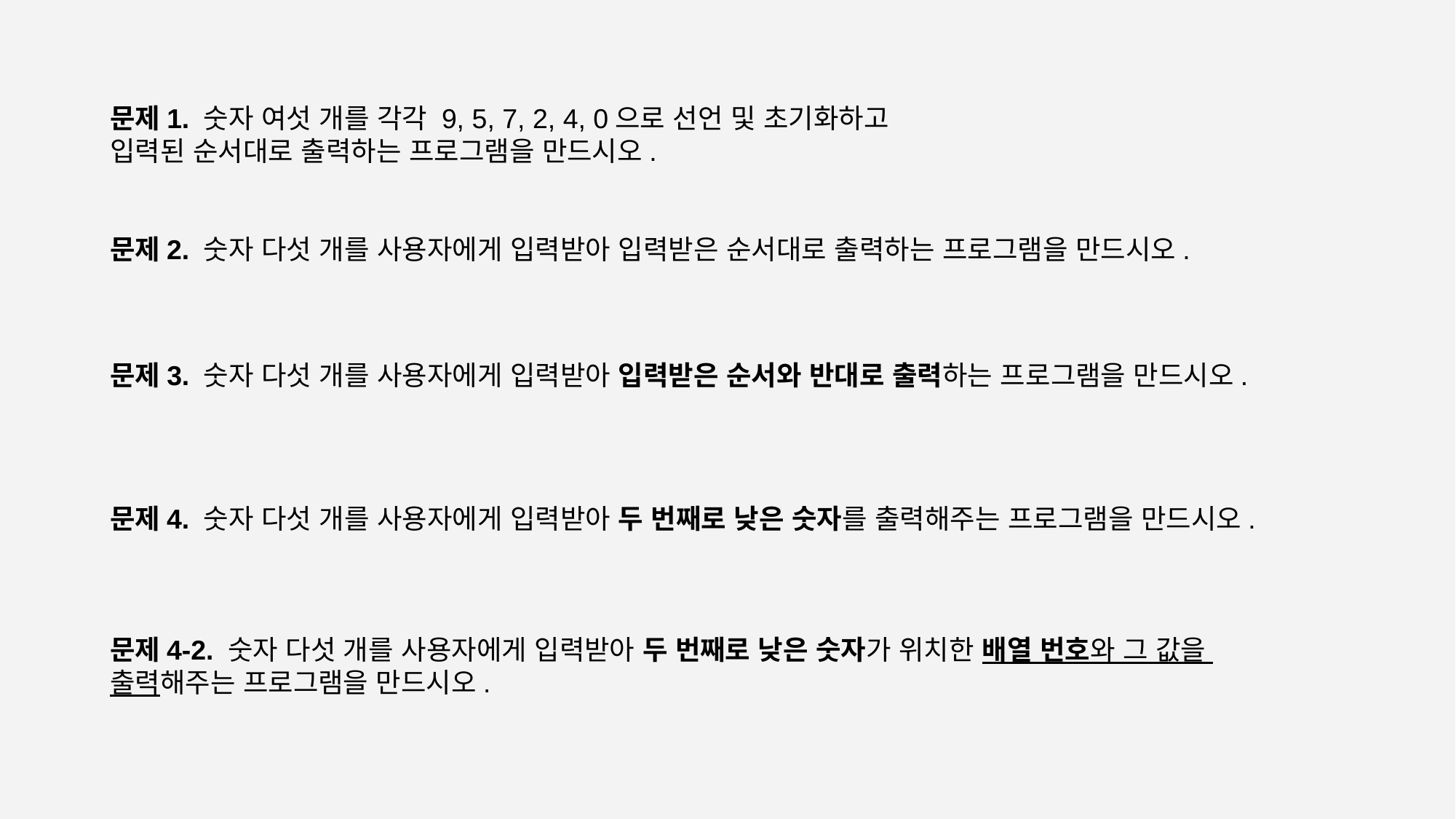

문제1. 숫자 여섯 개를 각각 9, 5, 7, 2, 4, 0으로 선언 및 초기화하고
입력된 순서대로 출력하는 프로그램을 만드시오.
문제2. 숫자 다섯 개를 사용자에게 입력받아 입력받은 순서대로 출력하는 프로그램을 만드시오.
문제3. 숫자 다섯 개를 사용자에게 입력받아 입력받은 순서와 반대로 출력하는 프로그램을 만드시오.
문제4. 숫자 다섯 개를 사용자에게 입력받아 두 번째로 낮은 숫자를 출력해주는 프로그램을 만드시오.

문제4-2. 숫자 다섯 개를 사용자에게 입력받아 두 번째로 낮은 숫자가 위치한 배열 번호와 그 값을 출력해주는 프로그램을 만드시오.